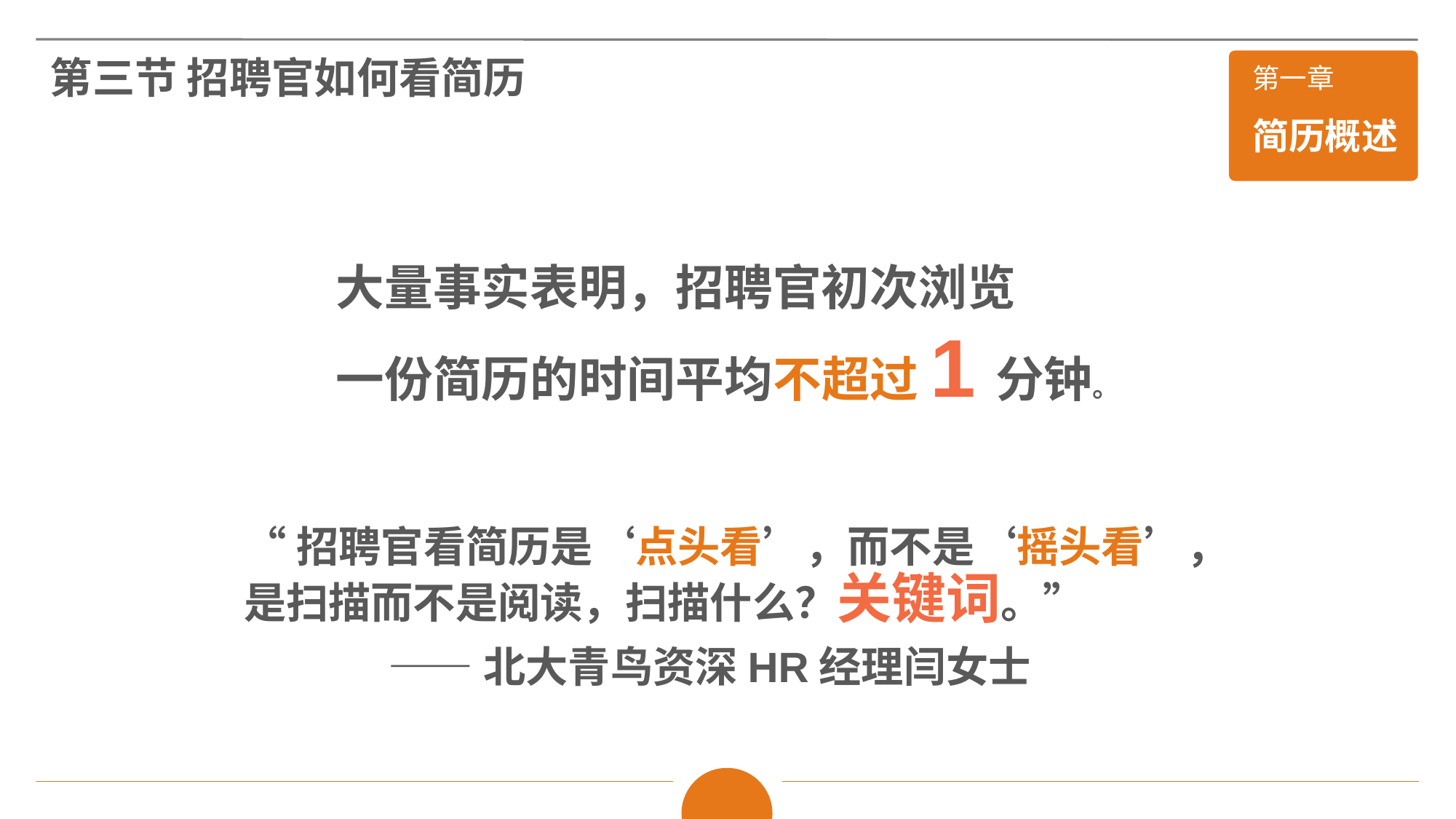

第三节 招聘官如何看简历
大量事实表明，招聘官初次浏览
一份简历的时间平均不超过1分钟。
“招聘官看简历是‘点头看’，而不是‘摇头看’，是扫描而不是阅读，扫描什么？关键词。”
               ——北大青鸟资深HR经理闫女士
9